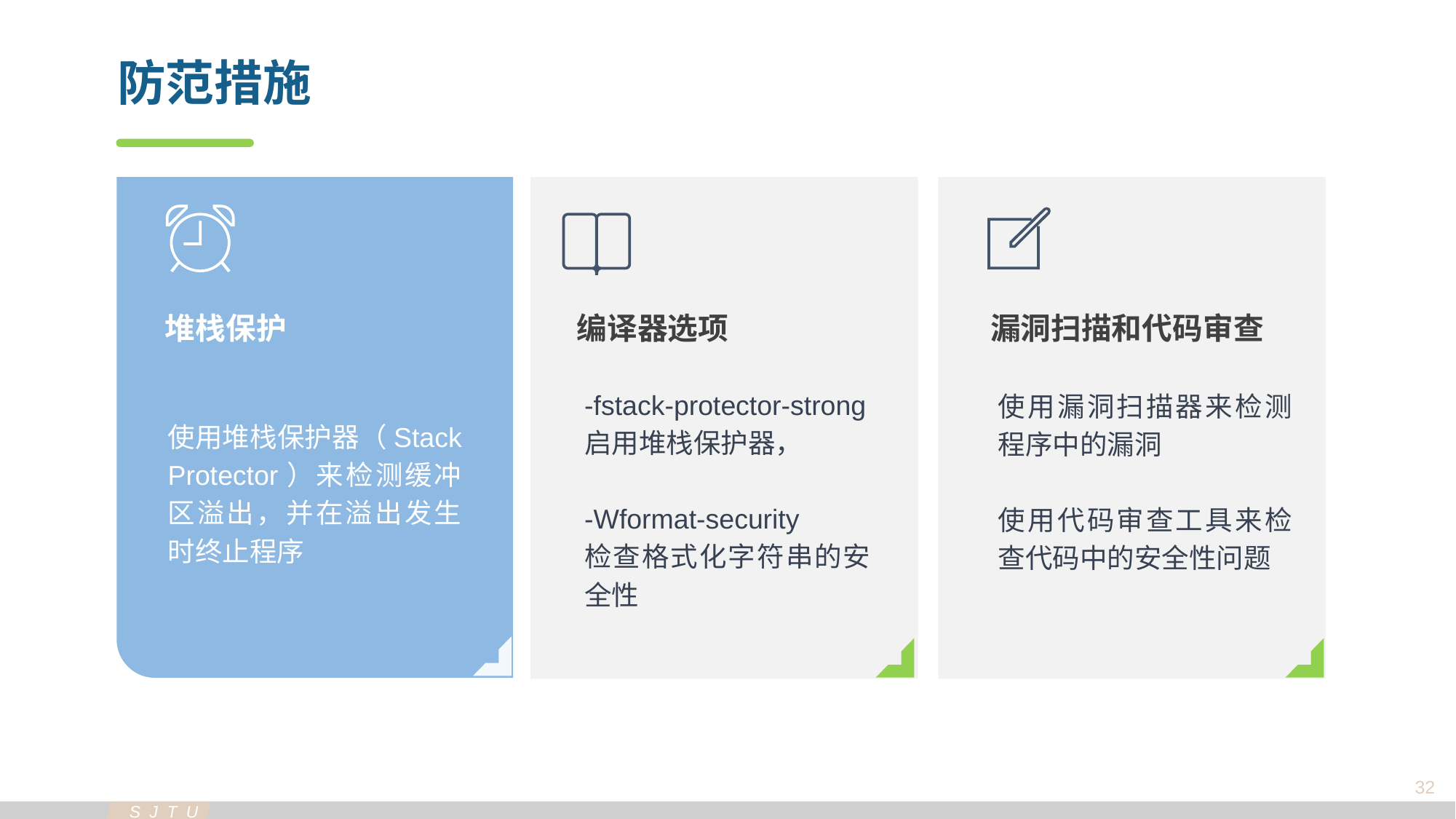

防范措施

堆栈保护
漏洞扫描和代码审查
编译器选项

-fstack-protector-strong
启用堆栈保护器，

-Wformat-security
检查格式化字符串的安全性
使用漏洞扫描器来检测程序中的漏洞

使用代码审查工具来检查代码中的安全性问题
使用堆栈保护器（Stack Protector）来检测缓冲区溢出，并在溢出发生时终止程序

32